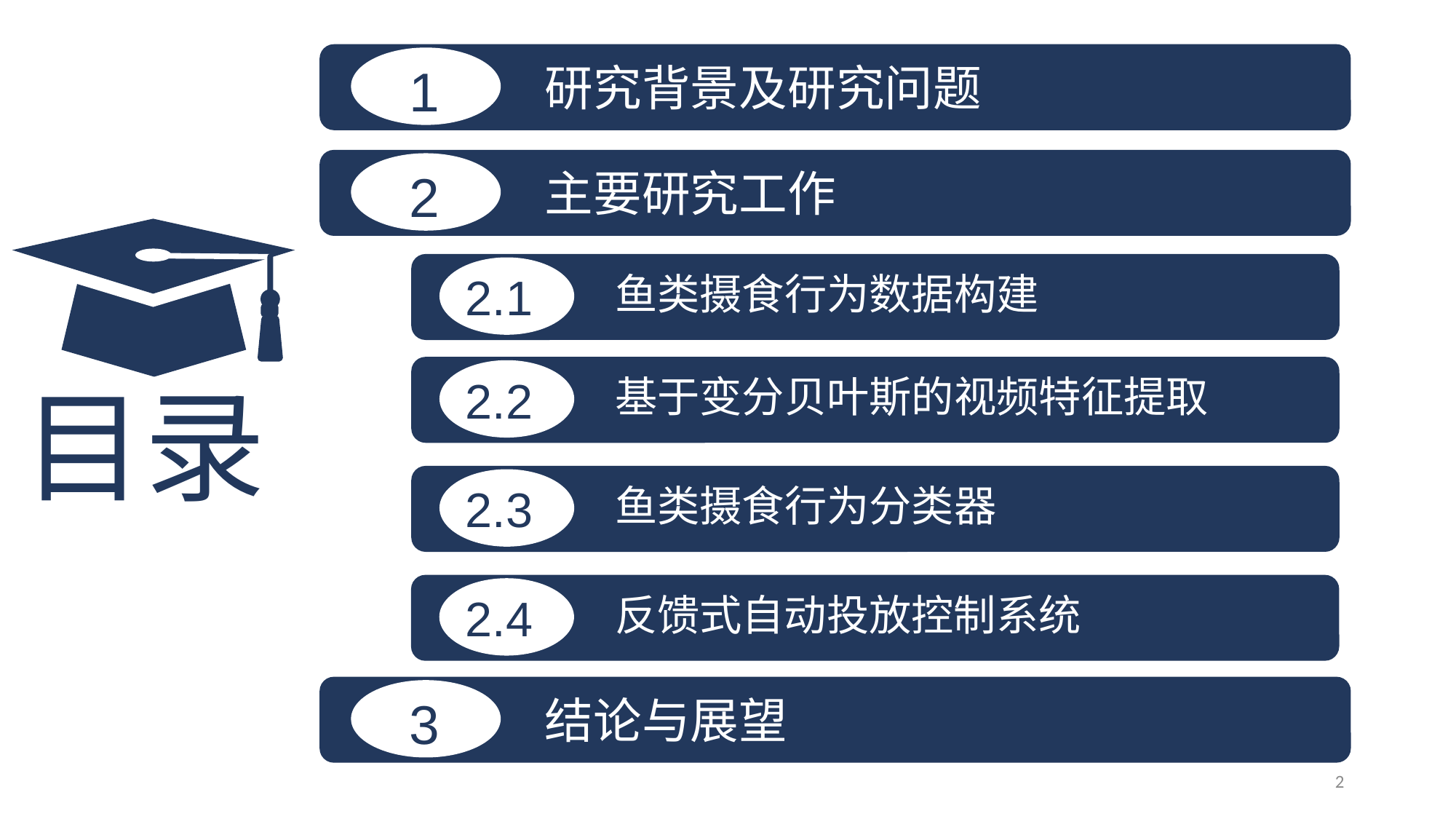

1
研究背景及研究问题

  2
主要研究工作

2.1
鱼类摄食行为数据构建

2.2
基于变分贝叶斯的视频特征提取
目录

2.3
鱼类摄食行为分类器

2.4
反馈式自动投放控制系统

  3
结论与展望
2